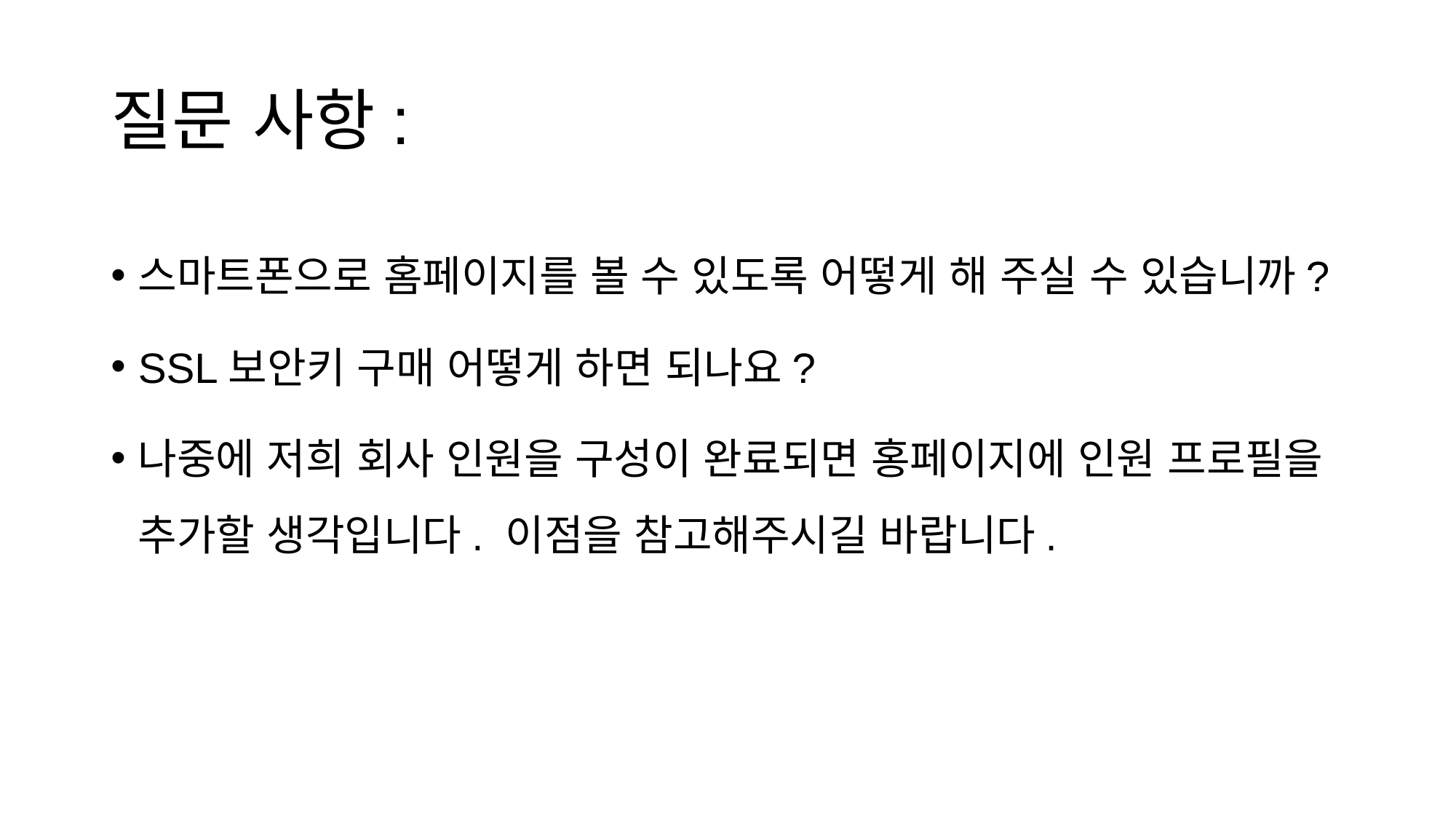

# 질문 사항:
스마트폰으로 홈페이지를 볼 수 있도록 어떻게 해 주실 수 있습니까?
SSL보안키 구매 어떻게 하면 되나요?
나중에 저희 회사 인원을 구성이 완료되면 홍페이지에 인원 프로필을 추가할 생각입니다. 이점을 참고해주시길 바랍니다.